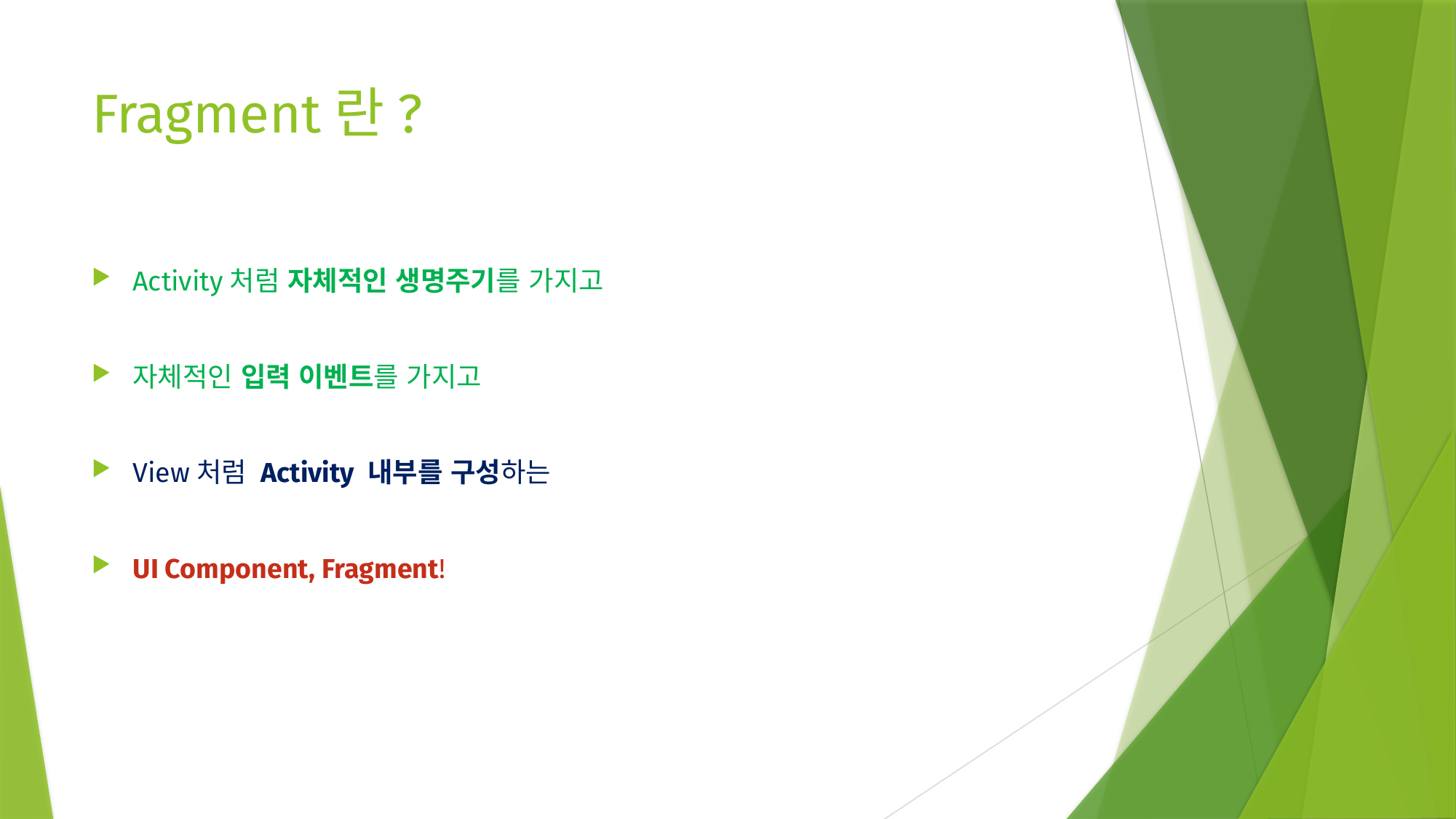

# Fragment란?
Activity처럼 자체적인 생명주기를 가지고

자체적인 입력 이벤트를 가지고

View처럼 Activity 내부를 구성하는

UI Component, Fragment!